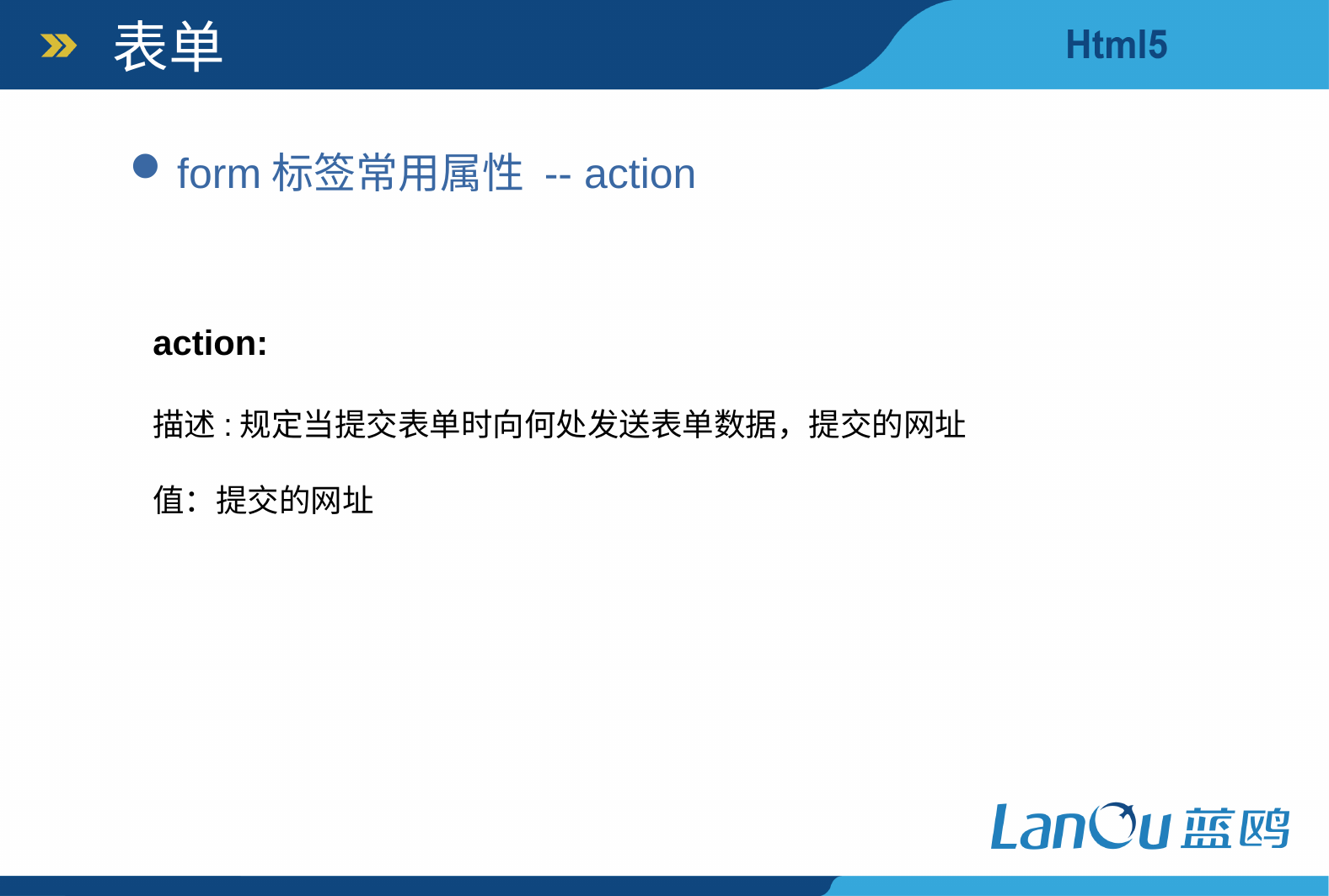

表单
form标签常用属性 -- action
action:

描述:规定当提交表单时向何处发送表单数据，提交的网址

值：提交的网址